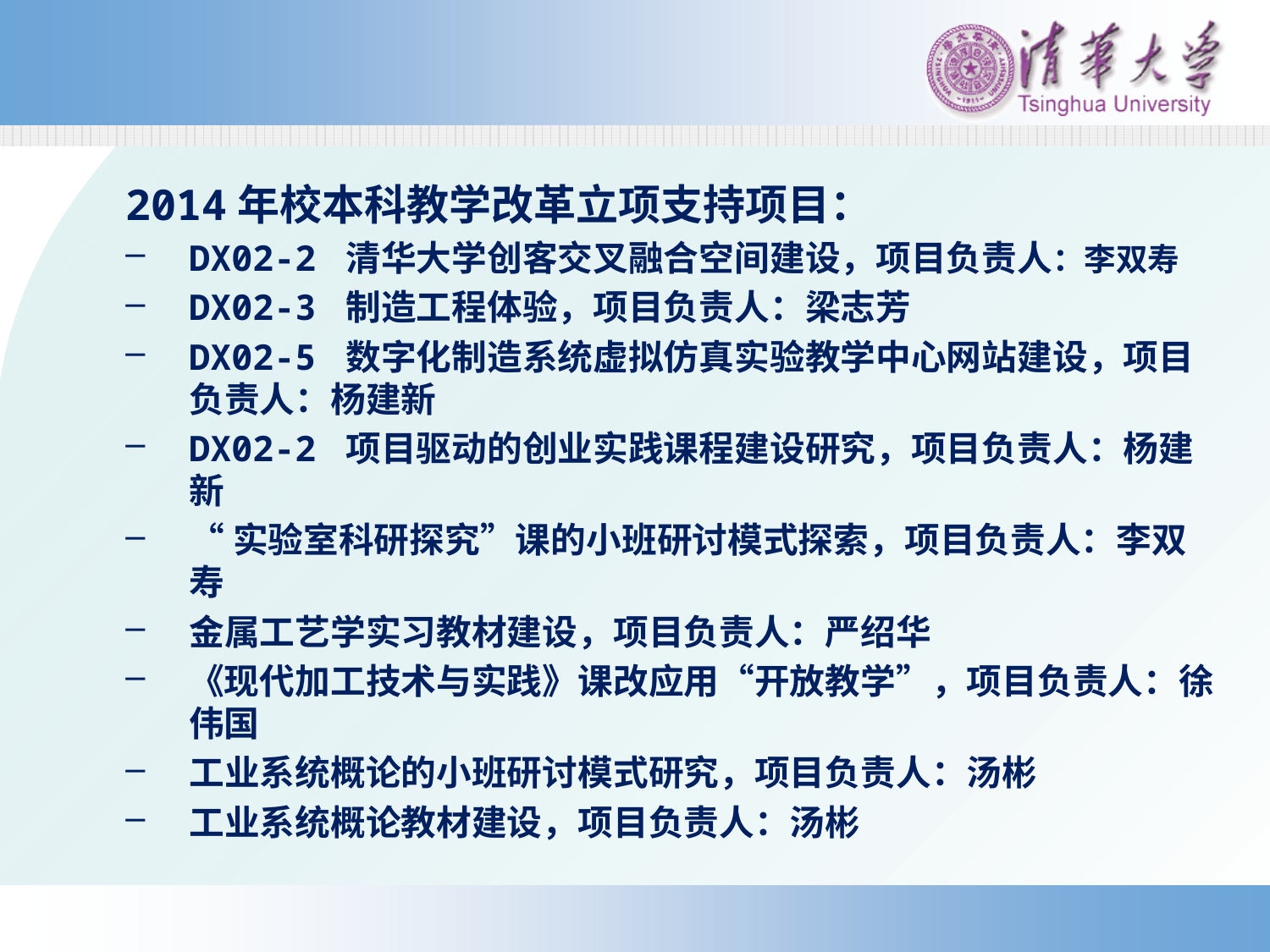

2014年校本科教学改革立项支持项目：
DX02-2 清华大学创客交叉融合空间建设，项目负责人：李双寿
DX02-3 制造工程体验，项目负责人：梁志芳
DX02-5 数字化制造系统虚拟仿真实验教学中心网站建设，项目负责人：杨建新
DX02-2 项目驱动的创业实践课程建设研究，项目负责人：杨建新
“实验室科研探究”课的小班研讨模式探索，项目负责人：李双寿
金属工艺学实习教材建设，项目负责人：严绍华
《现代加工技术与实践》课改应用“开放教学”，项目负责人：徐伟国
工业系统概论的小班研讨模式研究，项目负责人：汤彬
工业系统概论教材建设，项目负责人：汤彬